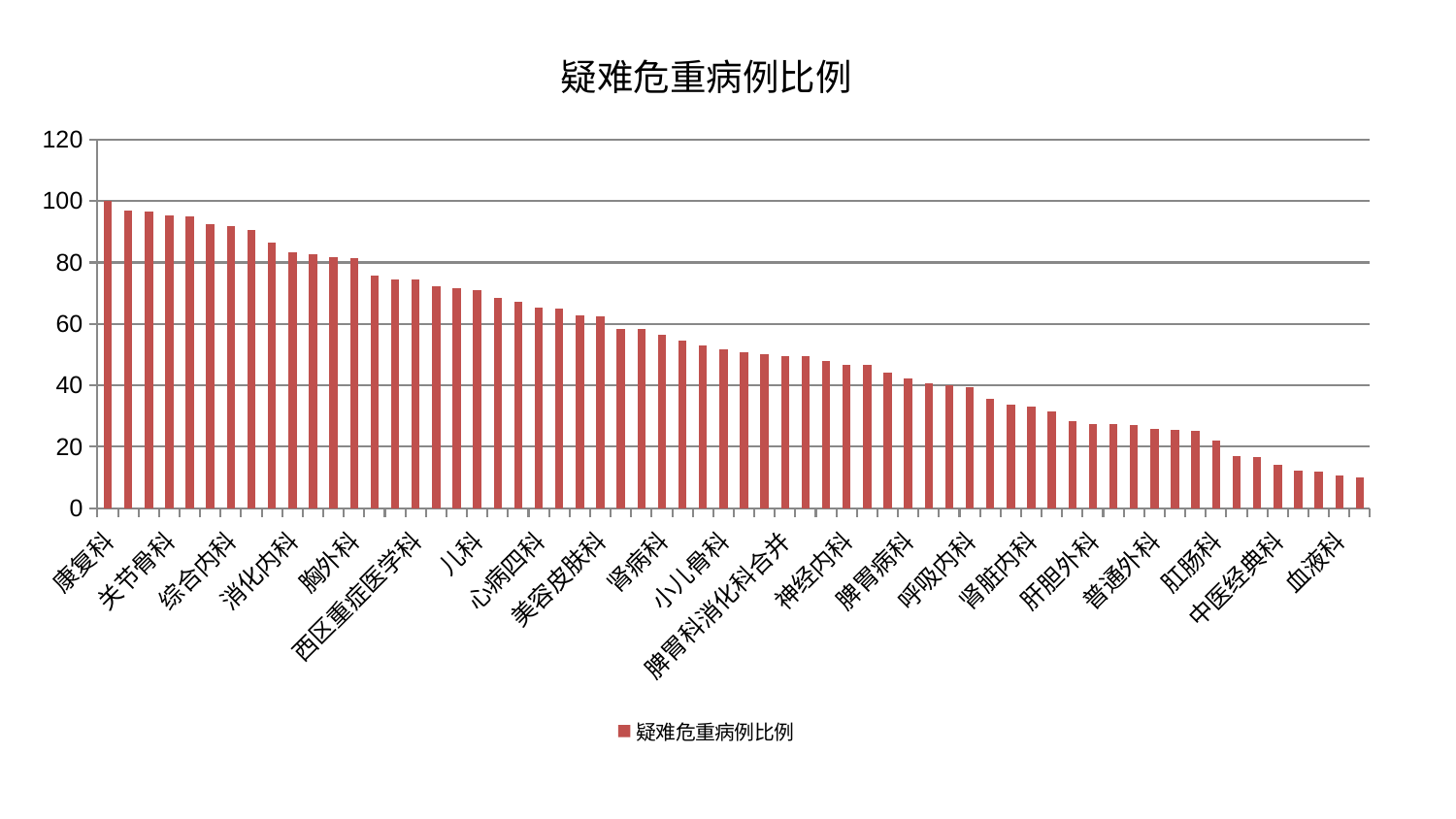

### Chart: 疑难危重病例比例

| Category | 疑难危重病例比例 |
|---|---|
| 康复科 | 99.99999999999999 |
| 妇科妇二科合并 | 97.05454286655684 |
| 东区重症医学科 | 96.60692485447059 |
| 关节骨科 | 95.27215874348566 |
| 心病一科 | 95.02989067126778 |
| 脊柱骨科 | 92.46388789038684 |
| 综合内科 | 91.82363574034592 |
| 内分泌科 | 90.65841636738223 |
| 中医外治中心 | 86.39905647421237 |
| 消化内科 | 83.3879204958508 |
| 神经外科 | 82.5693290850607 |
| 肿瘤内科 | 81.8171591954673 |
| 胸外科 | 81.40804351663017 |
| 身心医学科 | 75.76235372123014 |
| 小儿推拿科 | 74.4473014966469 |
| 西区重症医学科 | 74.35116048706679 |
| 东区肾病科 | 72.41429244535166 |
| 针灸科 | 71.79934906161118 |
| 儿科 | 70.95648794423 |
| 脑病三科 | 68.56226198747001 |
| 妇科 | 67.10921589027646 |
| 心病四科 | 65.42008757834739 |
| 推拿科 | 64.85467020912839 |
| 耳鼻喉科 | 62.727608910486325 |
| 美容皮肤科 | 62.42200772338961 |
| 心血管内科 | 58.298218080419595 |
| 重症医学科 | 58.230681940720366 |
| 肾病科 | 56.60939591324849 |
| 医院 | 54.57159100924835 |
| 治未病中心 | 53.06662881453246 |
| 小儿骨科 | 51.77903438210382 |
| 皮肤科 | 50.70390662864544 |
| 风湿病科 | 50.250219818440854 |
| 脾胃科消化科合并 | 49.62253625353426 |
| 妇二科 | 49.54204916484774 |
| 脑病二科 | 47.81665900338902 |
| 神经内科 | 46.696087470968465 |
| 乳腺甲状腺外科 | 46.567658479409985 |
| 创伤骨科 | 44.23766995715341 |
| 脾胃病科 | 42.12575804449673 |
| 口腔科 | 40.79826669873604 |
| 运动损伤骨科 | 39.92774580305866 |
| 呼吸内科 | 39.32101458327272 |
| 老年医学科 | 35.48551639456863 |
| 微创骨科 | 33.83587987045891 |
| 肾脏内科 | 33.24151488255911 |
| 男科 | 31.46051256522348 |
| 肝病科 | 28.3095381880432 |
| 肝胆外科 | 27.495897729296317 |
| 心病三科 | 27.49249217360124 |
| 产科 | 27.215419914359583 |
| 普通外科 | 25.936660986927926 |
| 眼科 | 25.60301056024026 |
| 心病二科 | 25.121382169002928 |
| 肛肠科 | 22.135418146438884 |
| 骨科 | 17.088558357270333 |
| 显微骨科 | 16.78207478734866 |
| 中医经典科 | 14.15714647140752 |
| 泌尿外科 | 12.307498236187817 |
| 周围血管科 | 11.773087861669884 |
| 血液科 | 10.523860096375927 |
| 脑病一科 | 9.897583872199887 |
250